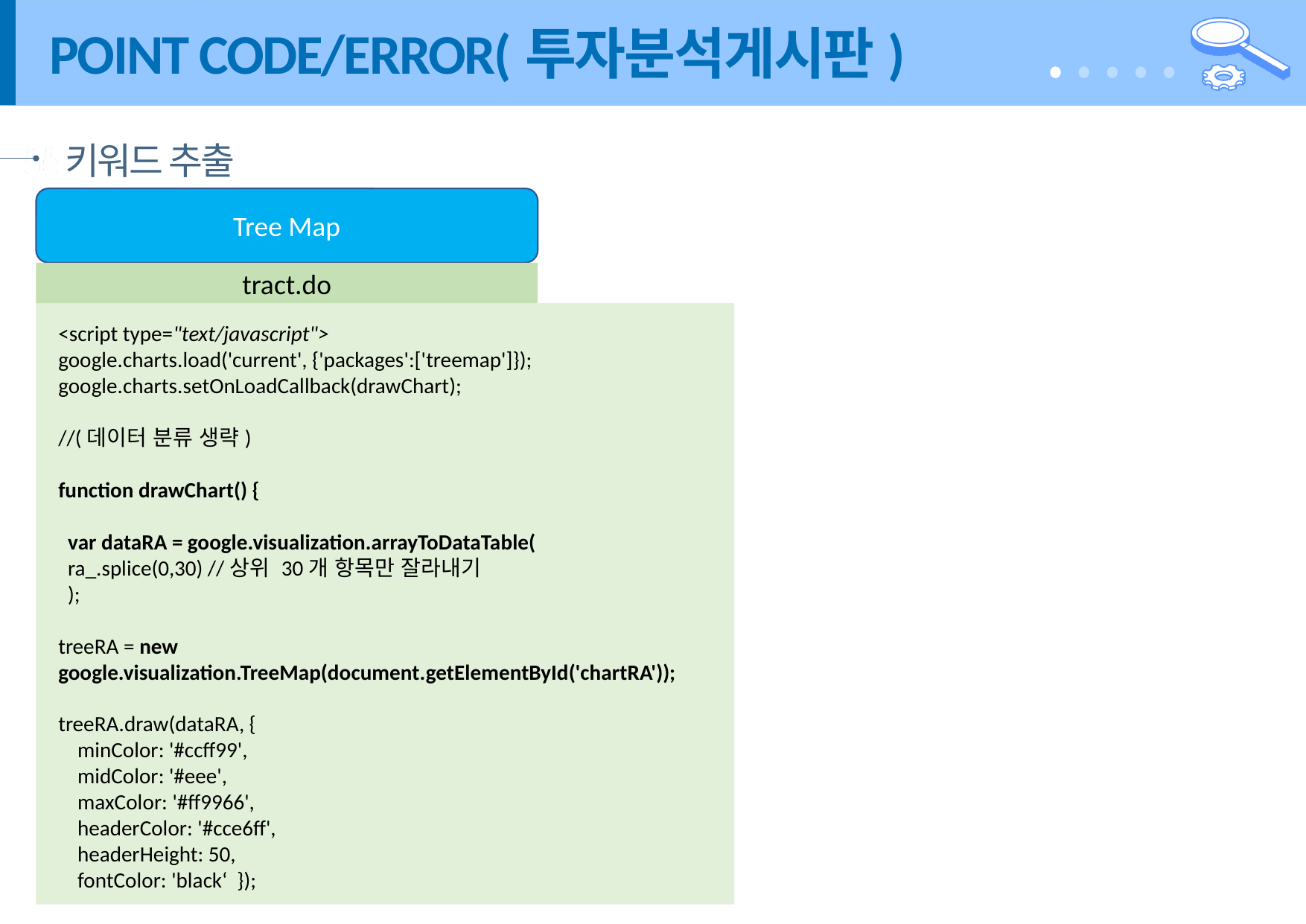

# POINT CODE/ERROR(투자분석게시판)
키워드 추출
Tree Map
tract.do

<script type="text/javascript">
google.charts.load('current', {'packages':['treemap']});
google.charts.setOnLoadCallback(drawChart);

//(데이터 분류 생략)

function drawChart() {

  var dataRA = google.visualization.arrayToDataTable(
  ra_.splice(0,30) //상위 30개 항목만 잘라내기
  );

treeRA = new google.visualization.TreeMap(document.getElementById('chartRA'));

treeRA.draw(dataRA, {
    minColor: '#ccff99',
    midColor: '#eee',
    maxColor: '#ff9966',
    headerColor: '#cce6ff',
    headerHeight: 50,
    fontColor: 'black‘  });